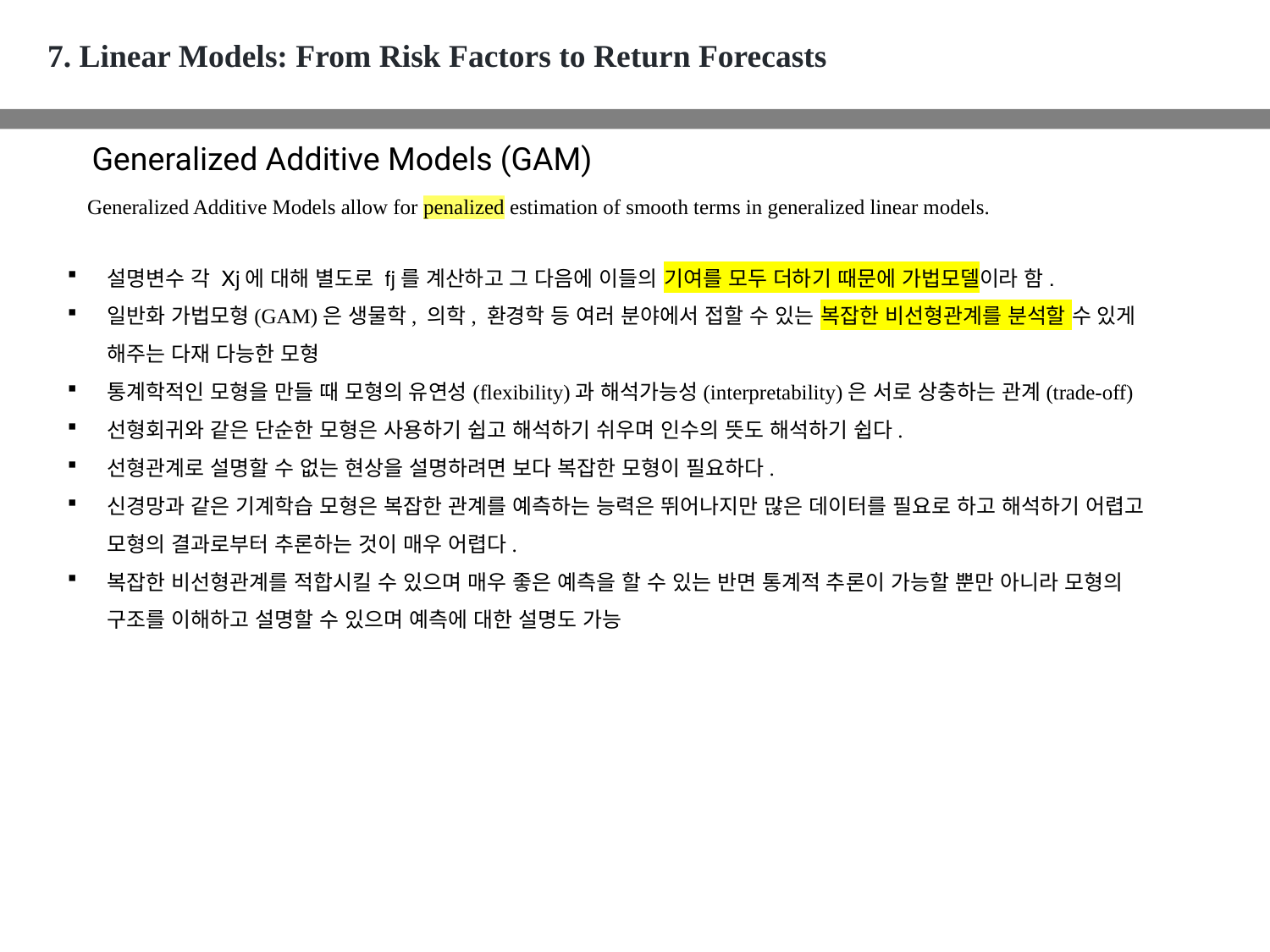

7. Linear Models: From Risk Factors to Return Forecasts

Generalized Additive Models (GAM)
Generalized Additive Models allow for penalized estimation of smooth terms in generalized linear models.
설명변수 각 Xj에 대해 별도로 fj를 계산하고 그 다음에 이들의 기여를 모두 더하기 때문에 가법모델이라 함.
일반화 가법모형(GAM)은 생물학, 의학, 환경학 등 여러 분야에서 접할 수 있는 복잡한 비선형관계를 분석할 수 있게 해주는 다재 다능한 모형
통계학적인 모형을 만들 때 모형의 유연성(flexibility)과 해석가능성(interpretability)은 서로 상충하는 관계(trade-off)
선형회귀와 같은 단순한 모형은 사용하기 쉽고 해석하기 쉬우며 인수의 뜻도 해석하기 쉽다.
선형관계로 설명할 수 없는 현상을 설명하려면 보다 복잡한 모형이 필요하다.
신경망과 같은 기계학습 모형은 복잡한 관계를 예측하는 능력은 뛰어나지만 많은 데이터를 필요로 하고 해석하기 어렵고 모형의 결과로부터 추론하는 것이 매우 어렵다.
복잡한 비선형관계를 적합시킬 수 있으며 매우 좋은 예측을 할 수 있는 반면 통계적 추론이 가능할 뿐만 아니라 모형의 구조를 이해하고 설명할 수 있으며 예측에 대한 설명도 가능